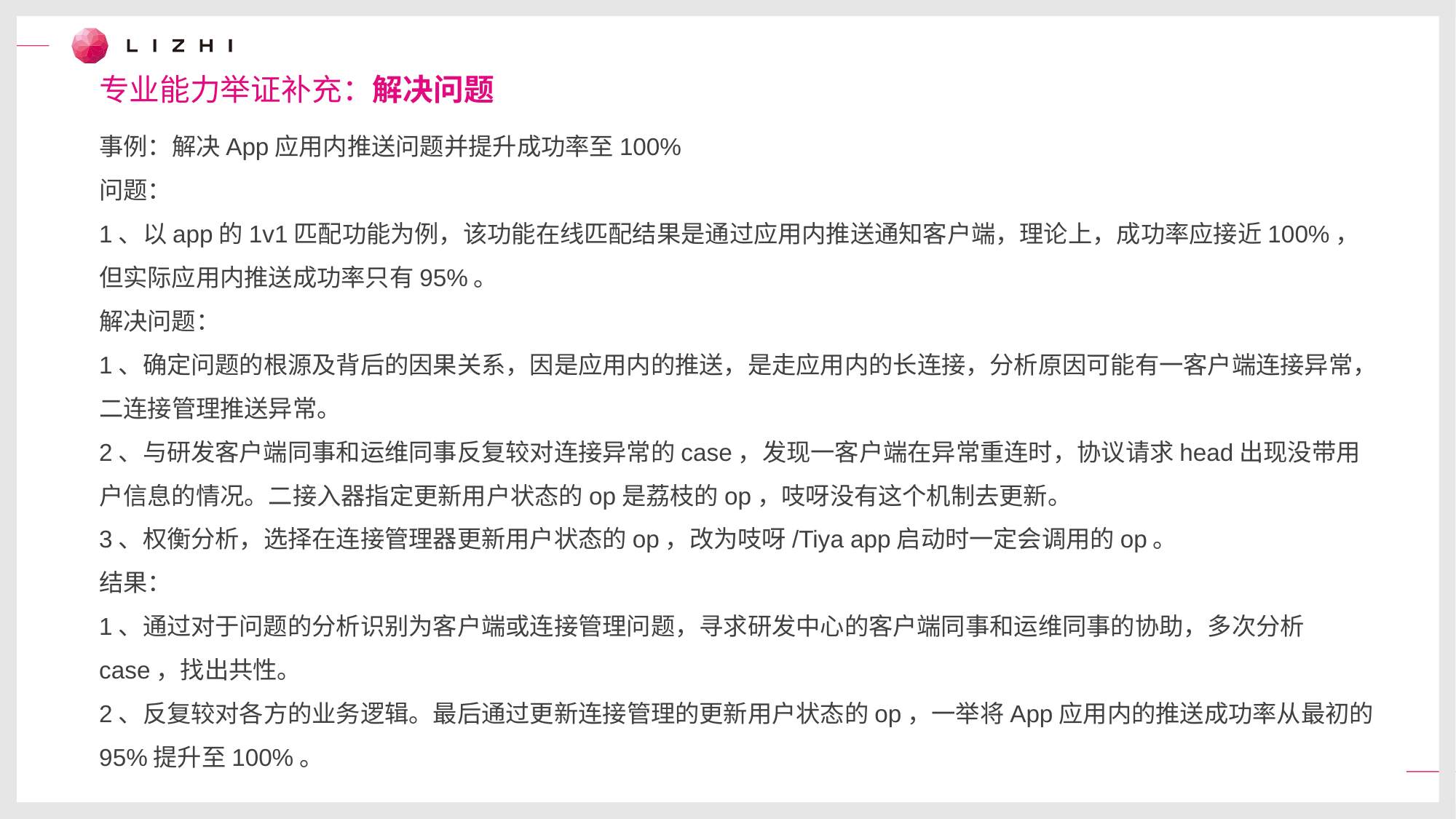

专业能力举证补充：解决问题
事例：解决App应用内推送问题并提升成功率至100%
问题：
1、以app的1v1匹配功能为例，该功能在线匹配结果是通过应用内推送通知客户端，理论上，成功率应接近100%，但实际应用内推送成功率只有95%。
解决问题：
1、确定问题的根源及背后的因果关系，因是应用内的推送，是走应用内的长连接，分析原因可能有一客户端连接异常，二连接管理推送异常。
2、与研发客户端同事和运维同事反复较对连接异常的case，发现一客户端在异常重连时，协议请求head出现没带用户信息的情况。二接入器指定更新用户状态的op是荔枝的op，吱呀没有这个机制去更新。
3、权衡分析，选择在连接管理器更新用户状态的op，改为吱呀/Tiya app启动时一定会调用的op。
结果：
1、通过对于问题的分析识别为客户端或连接管理问题，寻求研发中心的客户端同事和运维同事的协助，多次分析case，找出共性。
2、反复较对各方的业务逻辑。最后通过更新连接管理的更新用户状态的op，一举将App应用内的推送成功率从最初的95%提升至100%。
28